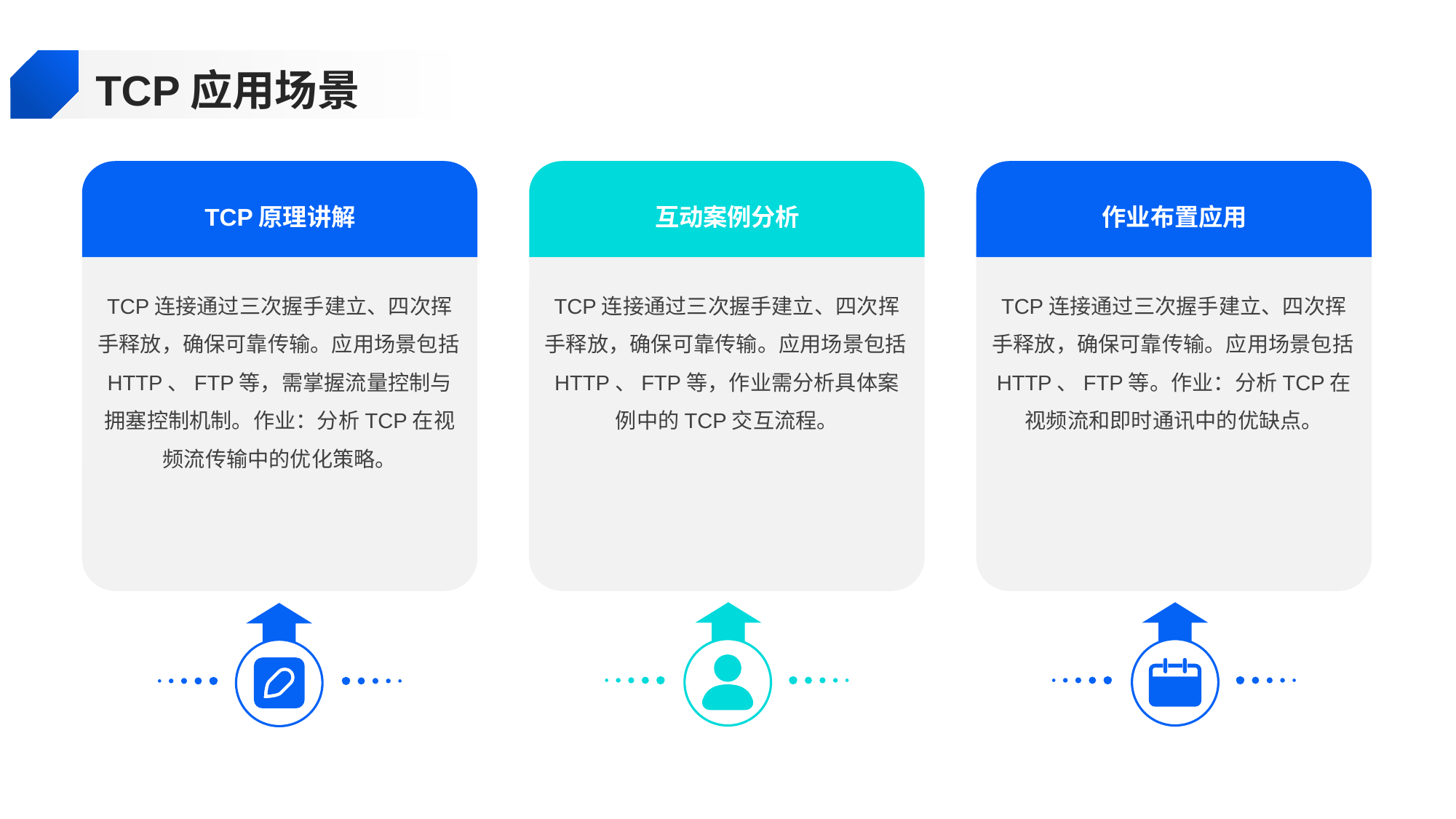

TCP应用场景

TCP原理讲解
互动案例分析
作业布置应用
TCP连接通过三次握手建立、四次挥手释放，确保可靠传输。应用场景包括HTTP、FTP等，需掌握流量控制与拥塞控制机制。作业：分析TCP在视频流传输中的优化策略。
TCP连接通过三次握手建立、四次挥手释放，确保可靠传输。应用场景包括HTTP、FTP等，作业需分析具体案例中的TCP交互流程。
TCP连接通过三次握手建立、四次挥手释放，确保可靠传输。应用场景包括HTTP、FTP等。作业：分析TCP在视频流和即时通讯中的优缺点。